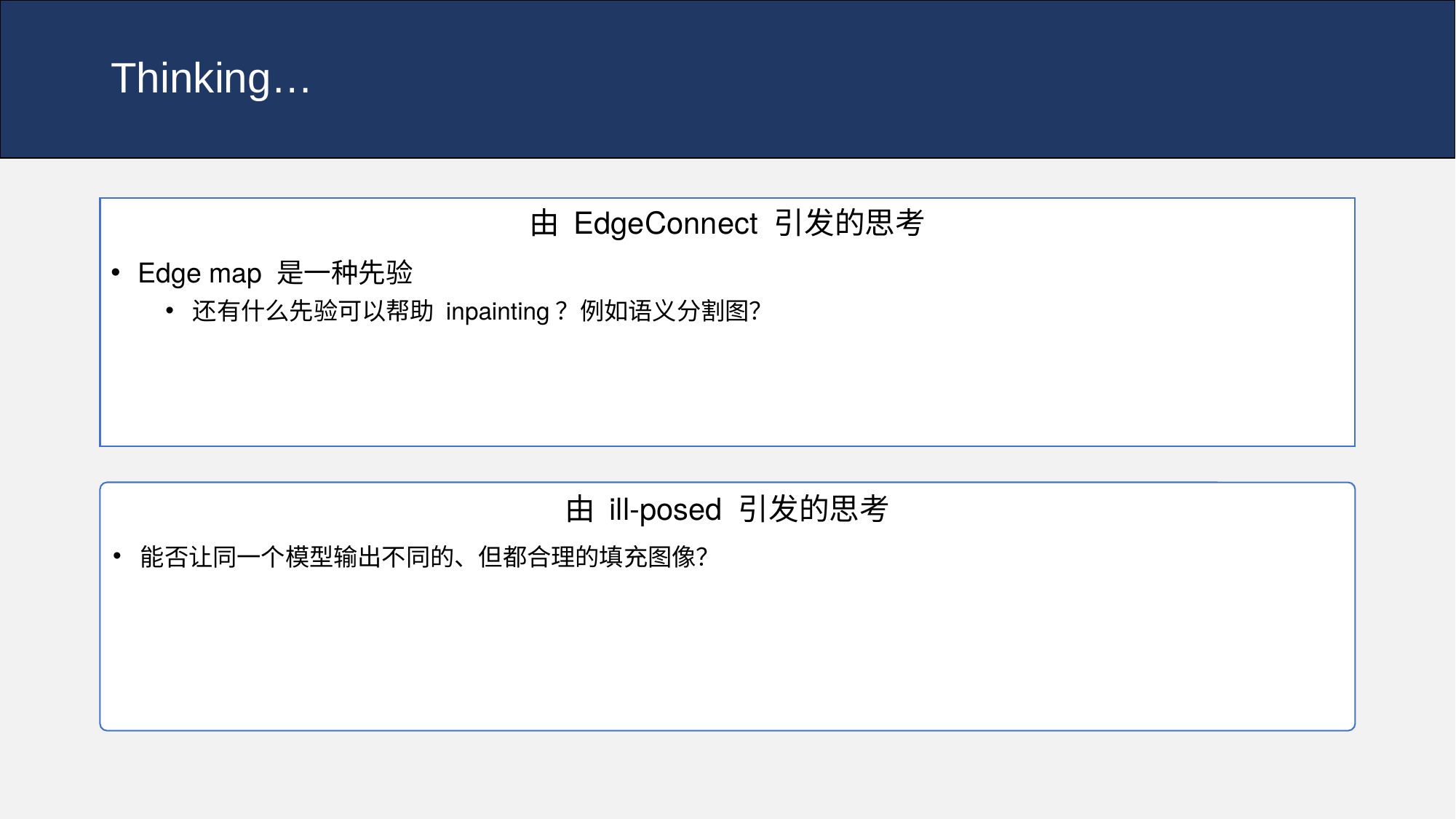

# Thinking…
由 EdgeConnect 引发的思考
Edge map 是一种先验
还有什么先验可以帮助 inpainting？例如语义分割图？

由 ill-posed 引发的思考
能否让同一个模型输出不同的、但都合理的填充图像？